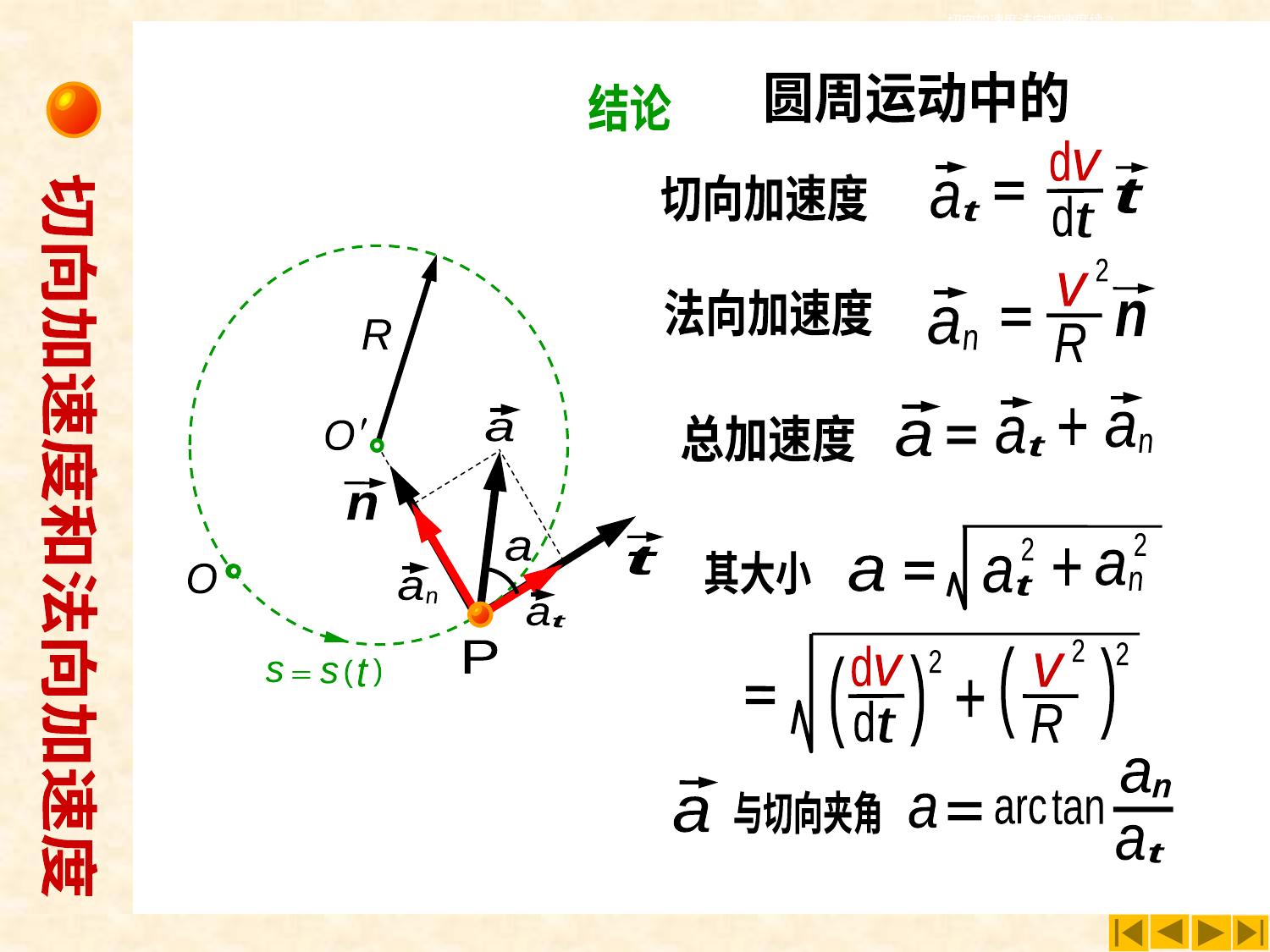

切向加速度法向加速度续2
圆周运动中的
结论
d
v

d
t

a
τ

τ
切向加速度

2
v

R
法向加速度

n

a
n

a
n

a
τ

a
+
总加速度

切向加速度和法向加速度

R

a

O

n

τ
α
O

a
n

a
τ

P
(
t
(
s
s
=

2
2
+
a
n
其大小
a
a
τ

2
v

R
2
d
v

d
t
(
(
2
(
(
+

a
n

a
与切向夹角
tan
arc
α

a
τ